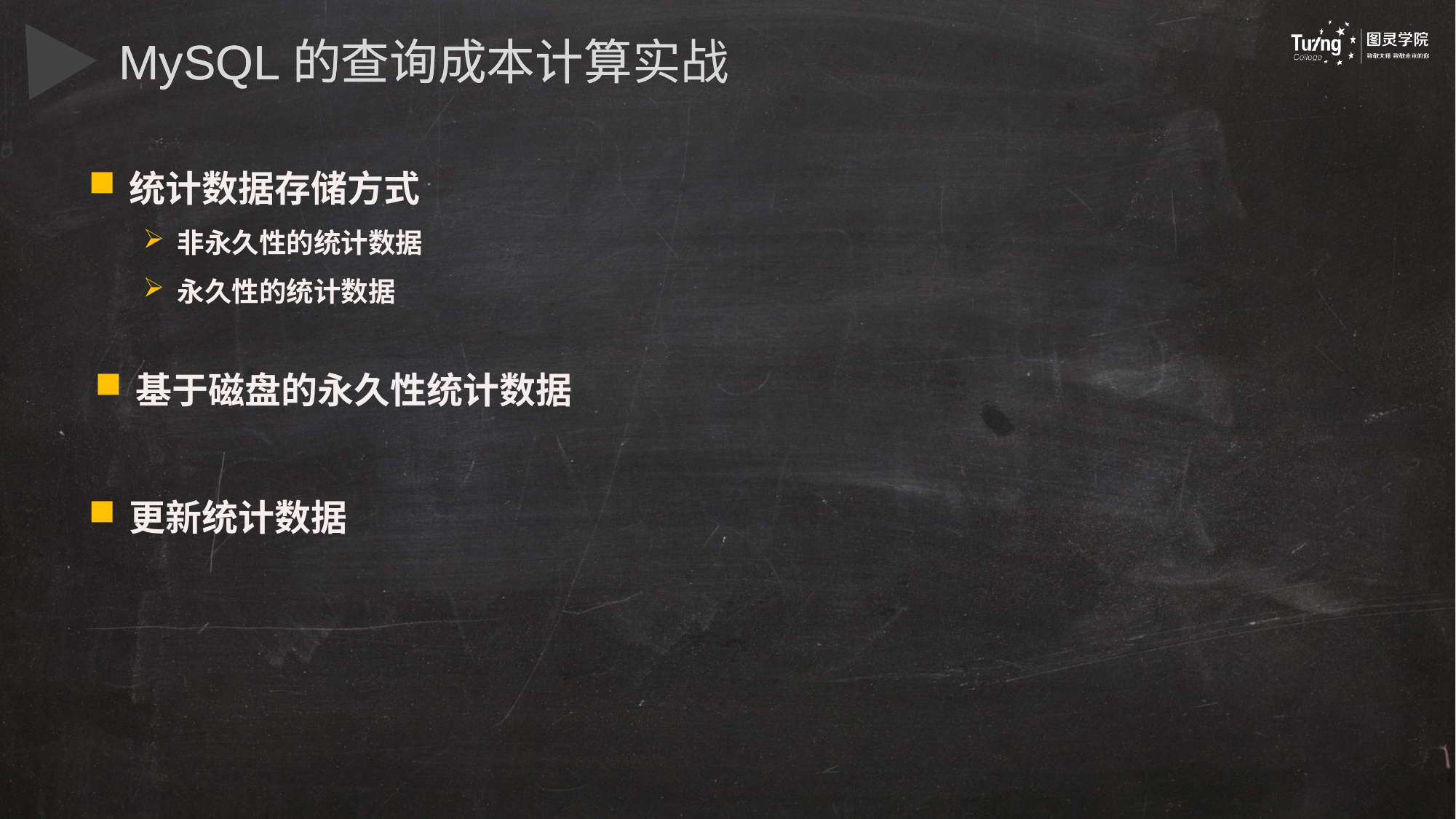

MySQL的查询成本计算实战
MySQL的查询成本计算
统计数据存储方式
非永久性的统计数据
永久性的统计数据
基于磁盘的永久性统计数据
更新统计数据